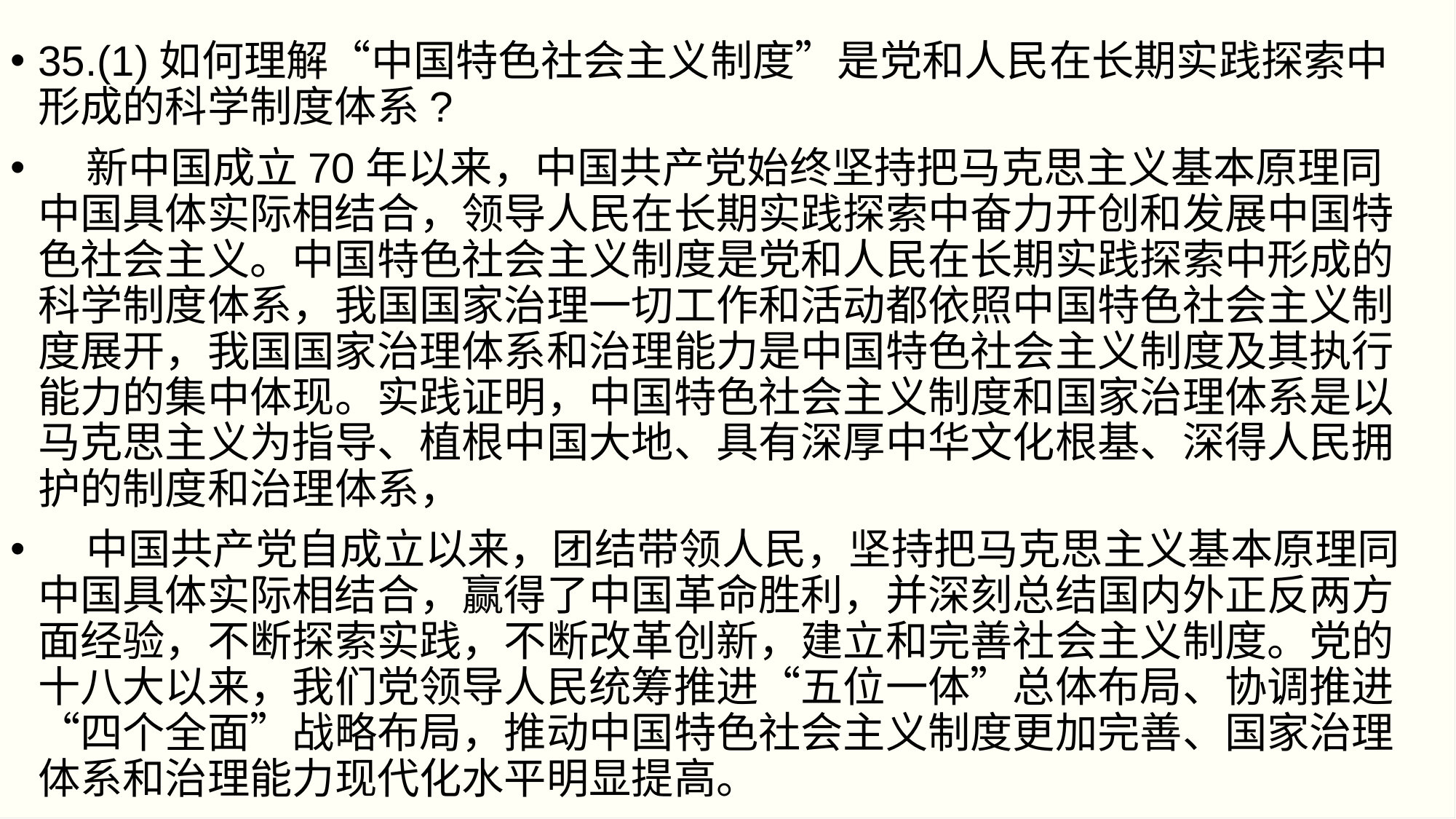

35.(1)如何理解“中国特色社会主义制度”是党和人民在长期实践探索中形成的科学制度体系?
    新中国成立70年以来，中国共产党始终坚持把马克思主义基本原理同中国具体实际相结合，领导人民在长期实践探索中奋力开创和发展中国特色社会主义。中国特色社会主义制度是党和人民在长期实践探索中形成的科学制度体系，我国国家治理一切工作和活动都依照中国特色社会主义制度展开，我国国家治理体系和治理能力是中国特色社会主义制度及其执行能力的集中体现。实践证明，中国特色社会主义制度和国家治理体系是以马克思主义为指导、植根中国大地、具有深厚中华文化根基、深得人民拥护的制度和治理体系，
    中国共产党自成立以来，团结带领人民，坚持把马克思主义基本原理同中国具体实际相结合，赢得了中国革命胜利，并深刻总结国内外正反两方面经验，不断探索实践，不断改革创新，建立和完善社会主义制度。党的十八大以来，我们党领导人民统筹推进“五位一体”总体布局、协调推进“四个全面”战略布局，推动中国特色社会主义制度更加完善、国家治理体系和治理能力现代化水平明显提高。